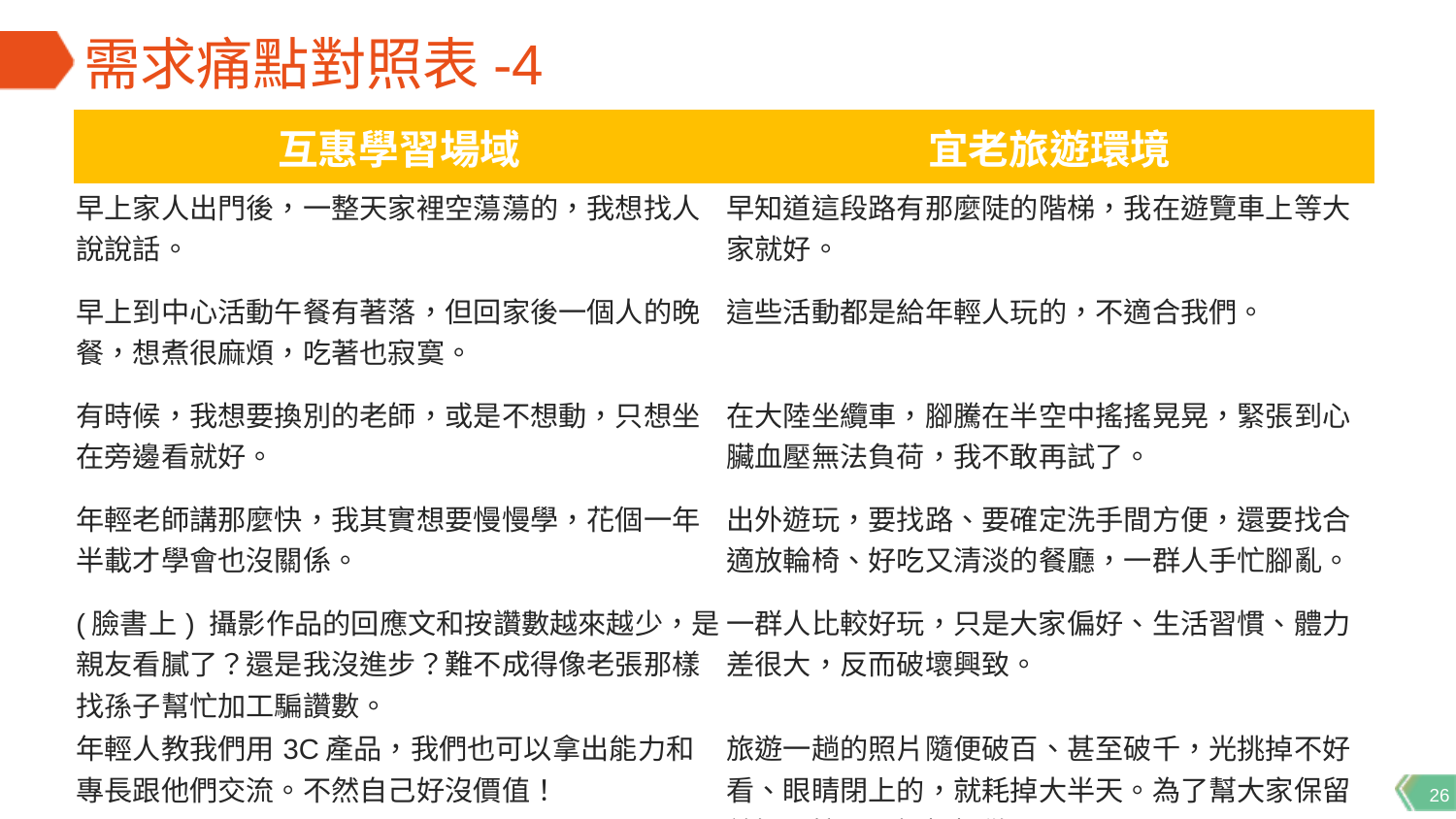

# 需求痛點對照表-4
| 互惠學習場域 | 宜老旅遊環境 |
| --- | --- |
| 早上家人出門後，一整天家裡空蕩蕩的，我想找人說說話。 | 早知道這段路有那麼陡的階梯，我在遊覽車上等大家就好。 |
| 早上到中心活動午餐有著落，但回家後一個人的晚餐，想煮很麻煩，吃著也寂寞。 | 這些活動都是給年輕人玩的，不適合我們。 |
| 有時候，我想要換別的老師，或是不想動，只想坐在旁邊看就好。 | 在大陸坐纜車，腳騰在半空中搖搖晃晃，緊張到心臟血壓無法負荷，我不敢再試了。 |
| 年輕老師講那麼快，我其實想要慢慢學，花個一年半載才學會也沒關係。 | 出外遊玩，要找路、要確定洗手間方便，還要找合適放輪椅、好吃又清淡的餐廳，一群人手忙腳亂。 |
| (臉書上) 攝影作品的回應文和按讚數越來越少，是親友看膩了？還是我沒進步？難不成得像老張那樣找孫子幫忙加工騙讚數。 | 一群人比較好玩，只是大家偏好、生活習慣、體力差很大，反而破壞興致。 |
| 年輕人教我們用3C產品，我們也可以拿出能力和專長跟他們交流。不然自己好沒價值！ | 旅遊一趟的照片隨便破百、甚至破千，光挑掉不好看、眼睛閉上的，就耗掉大半天。為了幫大家保留美好回憶，只好慢慢做。 |
26